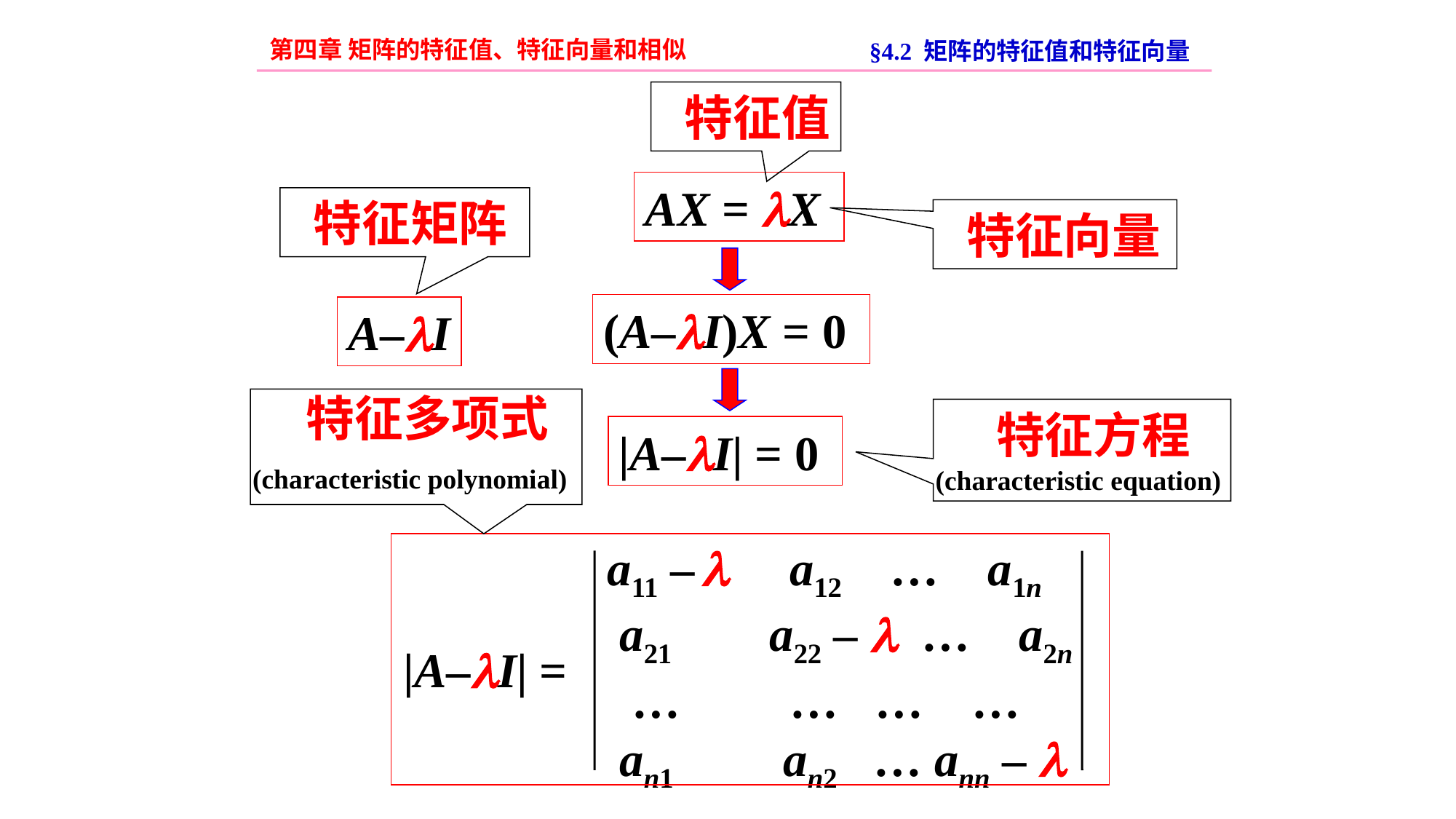

第四章 矩阵的特征值、特征向量和相似
§4.2 矩阵的特征值和特征向量

 特征值
AX = λX
 特征矩阵
 特征向量

(A–λI)X = 0
A–λI

 特征多项式
(characteristic polynomial)
 特征方程
(characteristic equation)
|A–λI| = 0
a11 – λ     a12    …    a1n
 a21        a22 – λ  …    a2n
  …         …   …    …
 an1         an2   … ann – λ

|A–λI| =